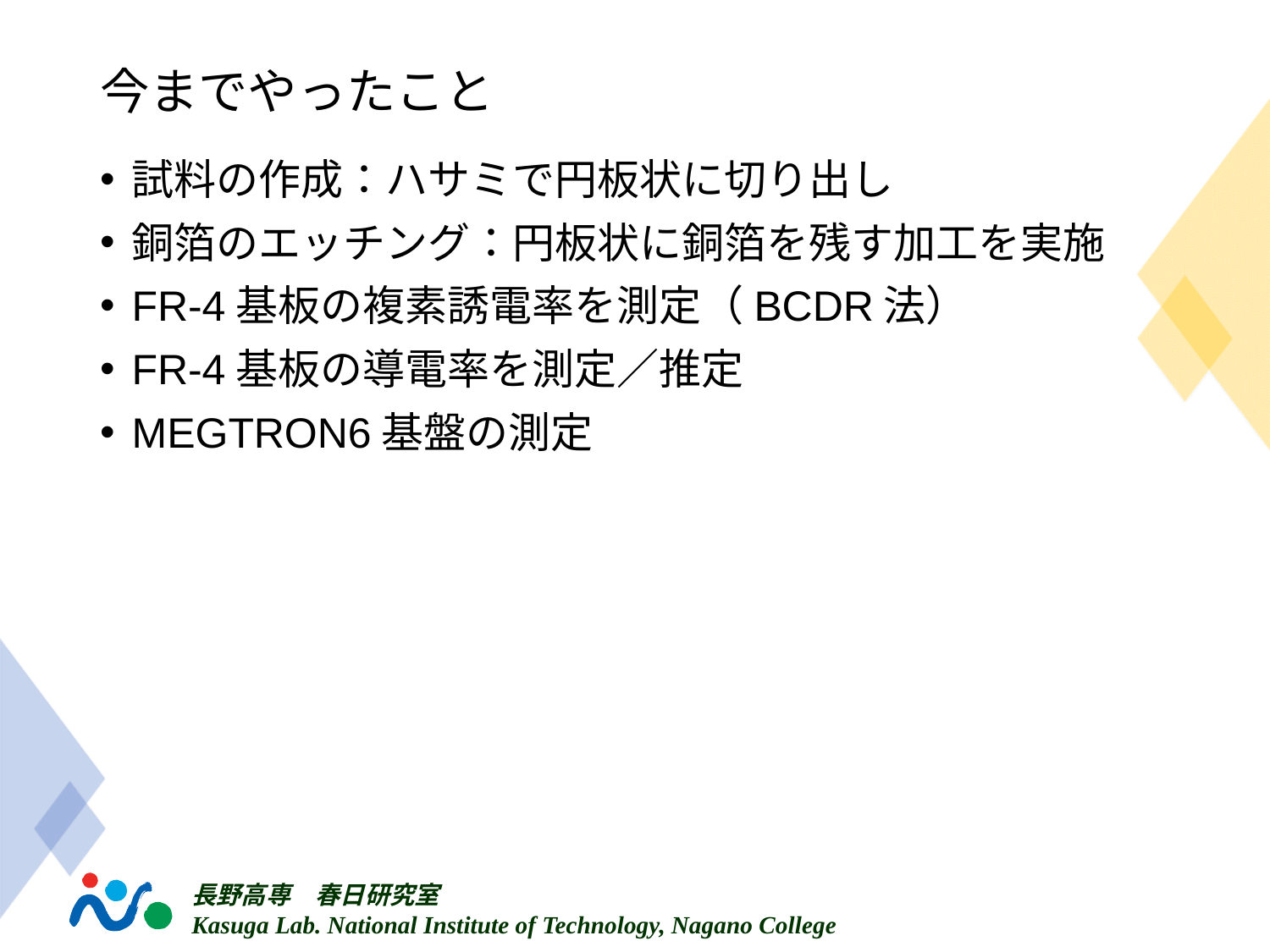

# 今までやったこと
試料の作成：ハサミで円板状に切り出し
銅箔のエッチング：円板状に銅箔を残す加工を実施
FR-4基板の複素誘電率を測定（BCDR法）
FR-4基板の導電率を測定／推定
MEGTRON6基盤の測定
平衡型円板共振器法による導体損と表皮効果の評価
20GHz 超（高周波における）プリント基板の導電率測定と導体損についての検討

円板共振器法による導体損についての検討